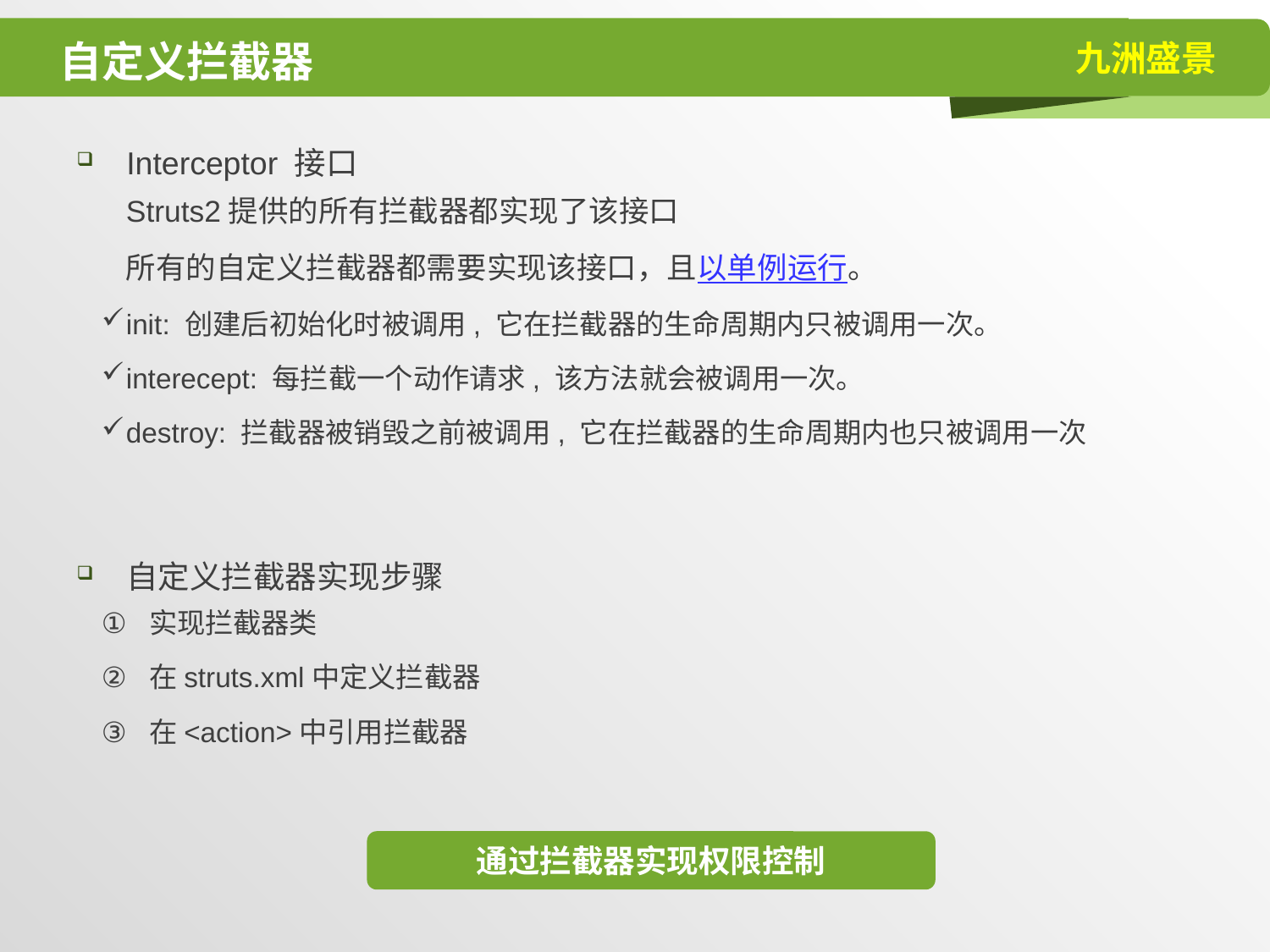

# 自定义拦截器
Interceptor 接口
Struts2提供的所有拦截器都实现了该接口
所有的自定义拦截器都需要实现该接口，且以单例运行。
init: 创建后初始化时被调用, 它在拦截器的生命周期内只被调用一次。
interecept: 每拦截一个动作请求, 该方法就会被调用一次。
destroy: 拦截器被销毁之前被调用, 它在拦截器的生命周期内也只被调用一次

自定义拦截器实现步骤
实现拦截器类
在struts.xml中定义拦截器
在<action>中引用拦截器
通过拦截器实现权限控制